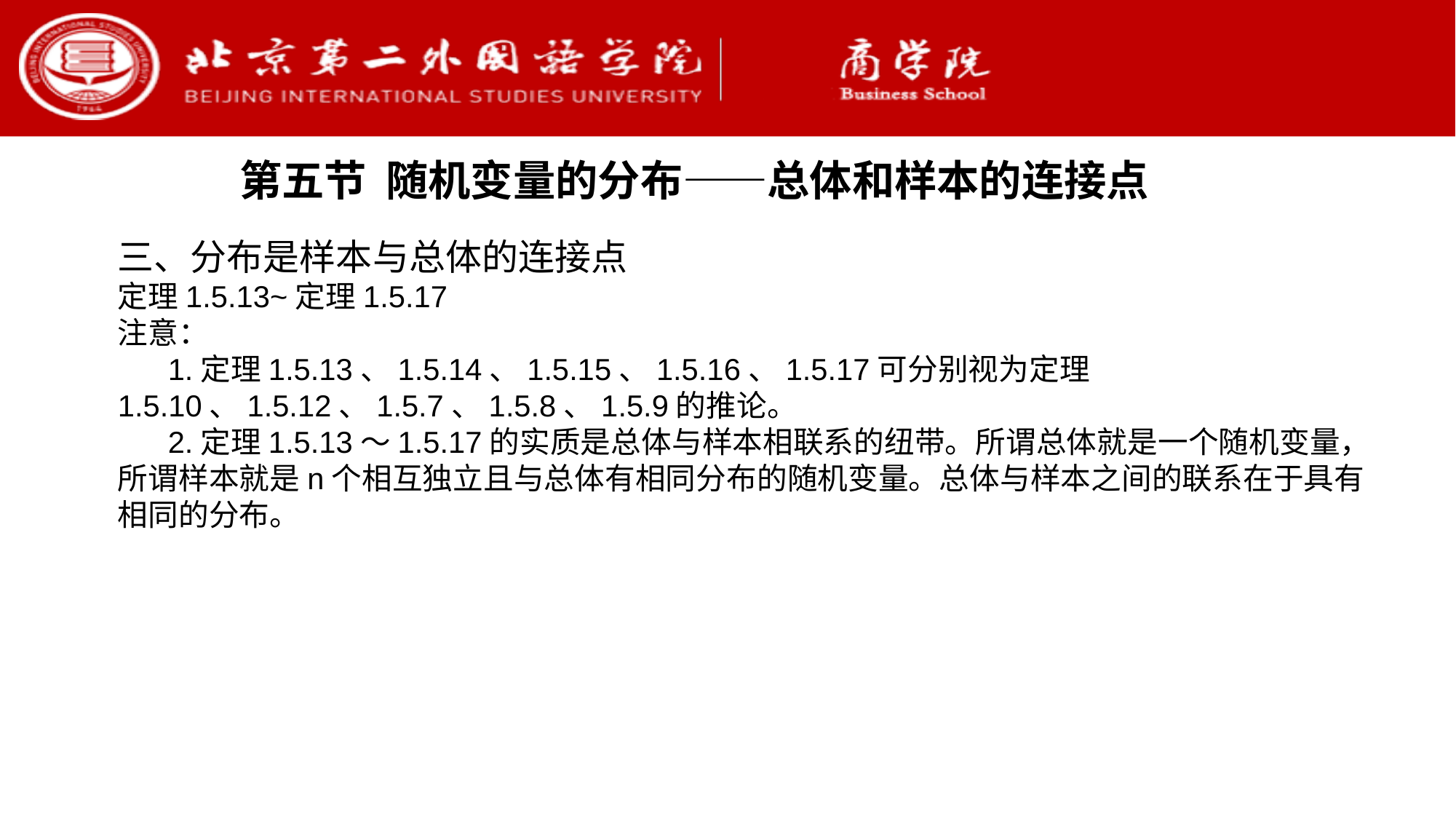

第五节  随机变量的分布——总体和样本的连接点

三、分布是样本与总体的连接点
定理1.5.13~定理1.5.17
注意：
      1.定理1.5.13、1.5.14、1.5.15、1.5.16、1.5.17可分别视为定理1.5.10、1.5.12、1.5.7、1.5.8、1.5.9的推论。
      2.定理1.5.13～1.5.17的实质是总体与样本相联系的纽带。所谓总体就是一个随机变量，所谓样本就是n个相互独立且与总体有相同分布的随机变量。总体与样本之间的联系在于具有相同的分布。